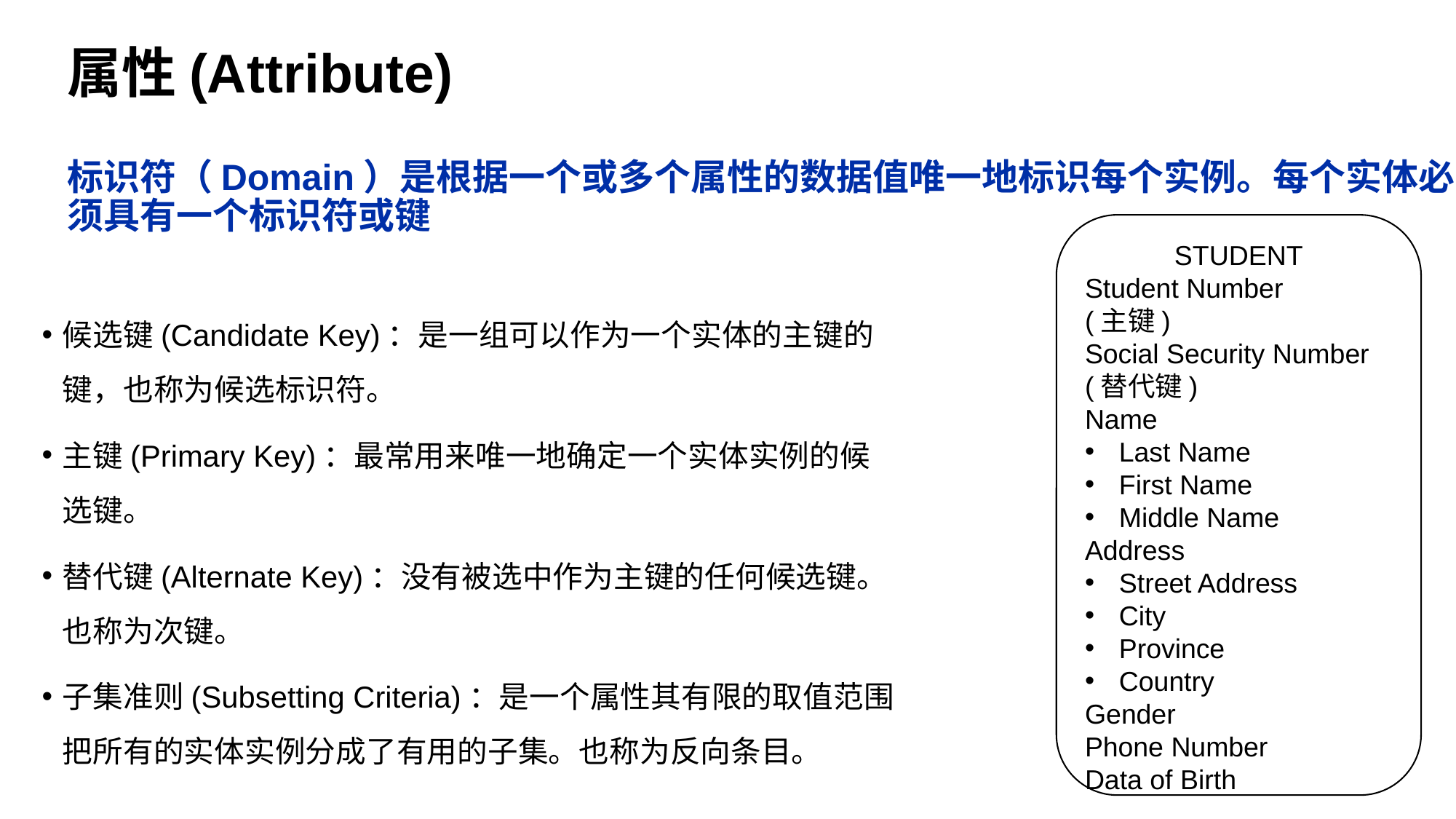

属性(Attribute)
标识符（Domain）是根据一个或多个属性的数据值唯一地标识每个实例。每个实体必须具有一个标识符或键
STUDENT
Student Number
(主键)
Social Security Number
(替代键)
Name
Last Name
First Name
Middle Name
Address
Street Address
City
Province
Country
Gender
Phone Number
Data of Birth
候选键(Candidate Key)：是一组可以作为一个实体的主键的键，也称为候选标识符。
主键(Primary Key)：最常用来唯一地确定一个实体实例的候选键。
替代键(Alternate Key)：没有被选中作为主键的任何候选键。也称为次键。
子集准则(Subsetting Criteria)：是一个属性其有限的取值范围把所有的实体实例分成了有用的子集。也称为反向条目。